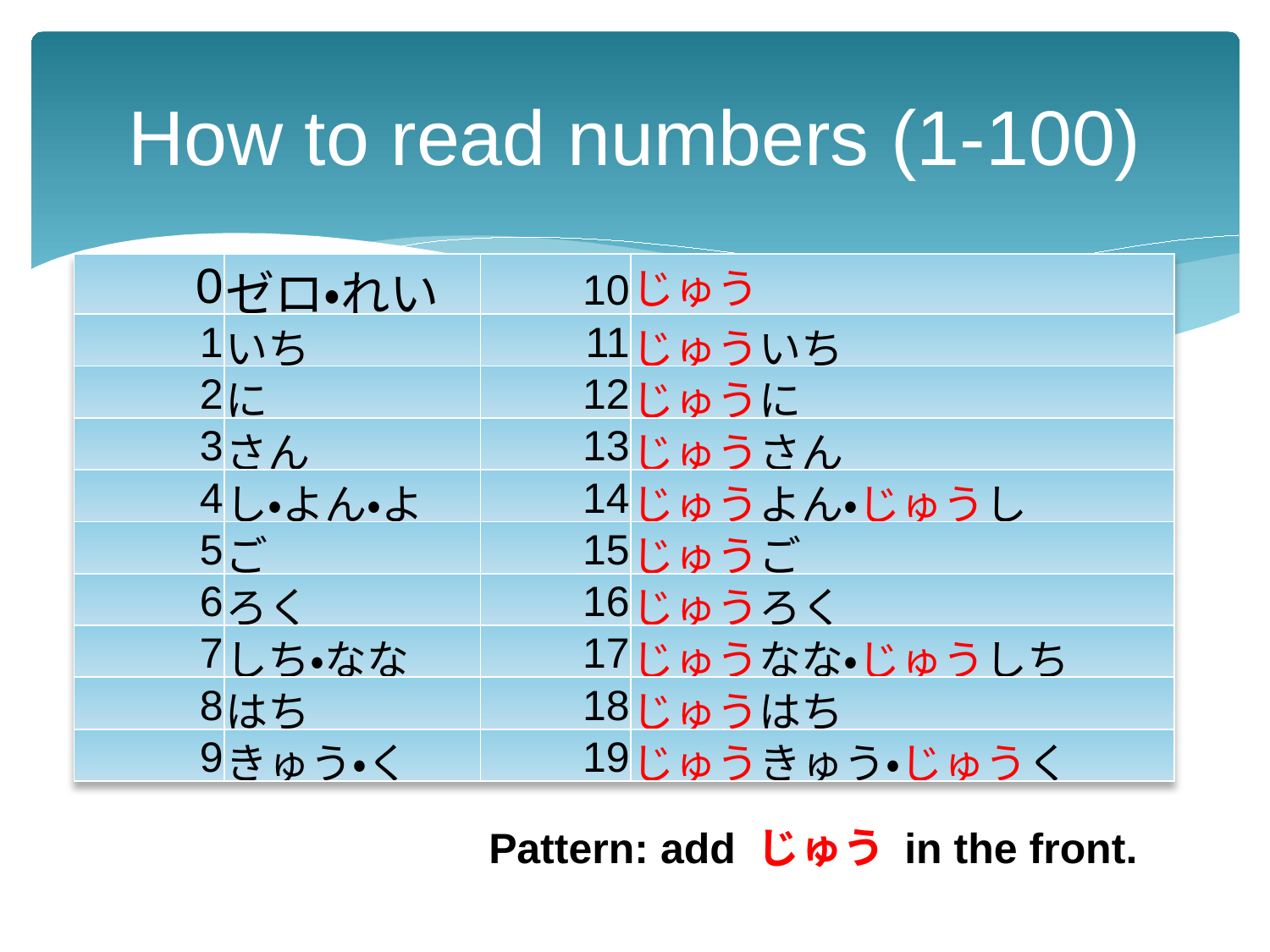

# How to read numbers (1-100)
| 0 | ゼロ・れい | 10 | じゅう |
| --- | --- | --- | --- |
| 1 | いち | 11 | じゅういち |
| 2 | に | 12 | じゅうに |
| 3 | さん | 13 | じゅうさん |
| 4 | し・よん・よ | 14 | じゅうよん・じゅうし |
| 5 | ご | 15 | じゅうご |
| 6 | ろく | 16 | じゅうろく |
| 7 | しち・なな | 17 | じゅうなな・じゅうしち |
| 8 | はち | 18 | じゅうはち |
| 9 | きゅう・く | 19 | じゅうきゅう・じゅうく |
Pattern: add じゅう in the front.